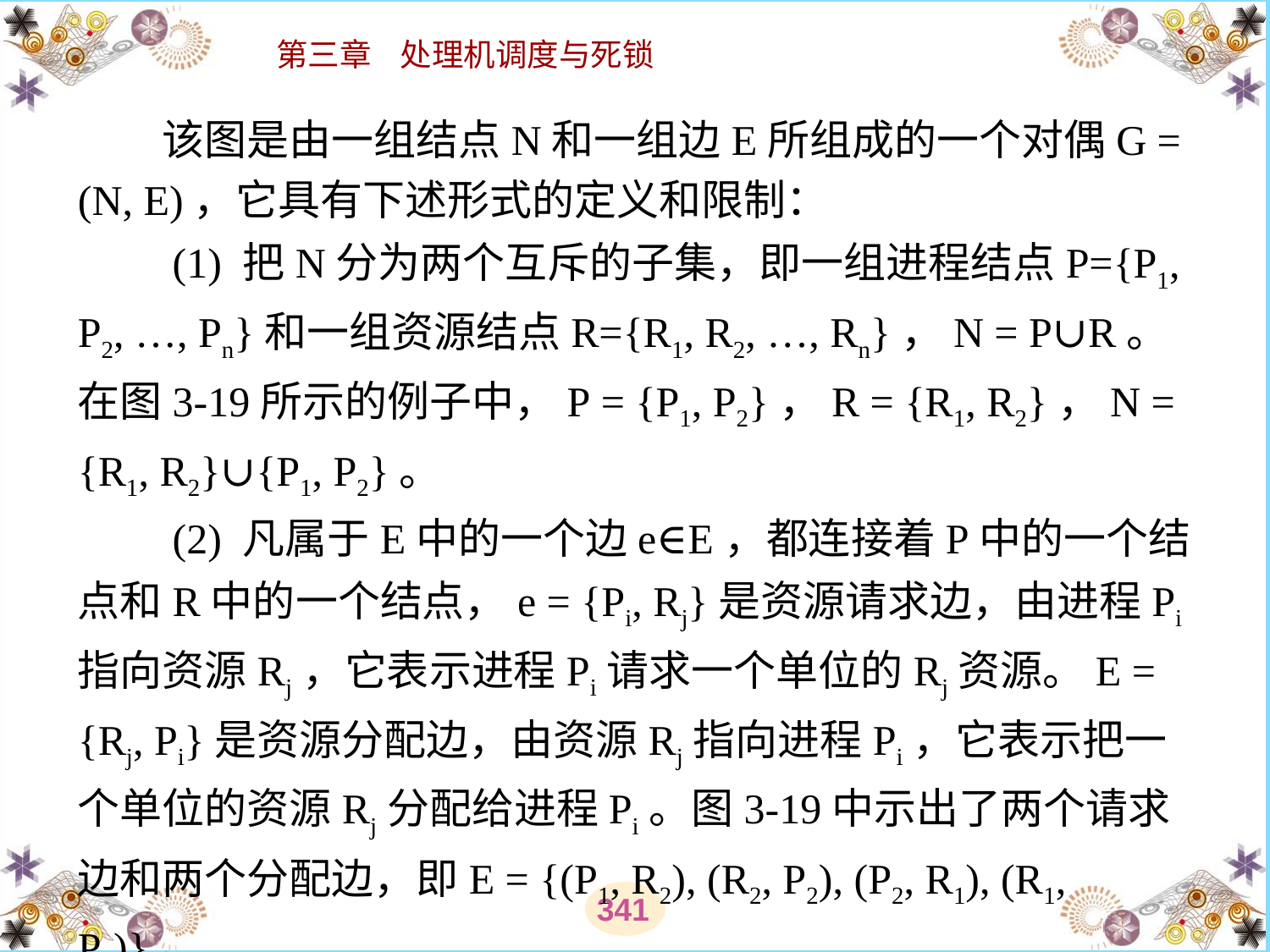

# 该图是由一组结点N和一组边E所组成的一个对偶G = (N, E)，它具有下述形式的定义和限制： 　　(1) 把N分为两个互斥的子集，即一组进程结点P={P1, P2, …, Pn}和一组资源结点R={R1, R2, …, Rn}，N = P∪R。在图3-19所示的例子中，P = {P1, P2}，R = {R1, R2}，N = {R1, R2}∪{P1, P2}。 　　(2) 凡属于E中的一个边e∈E，都连接着P中的一个结点和R中的一个结点，e = {Pi, Rj}是资源请求边，由进程Pi指向资源Rj，它表示进程Pi请求一个单位的Rj资源。E = {Rj, Pi}是资源分配边，由资源Rj指向进程Pi，它表示把一个单位的资源Rj分配给进程Pi。图3-19中示出了两个请求边和两个分配边，即E = {(P1, R2), (R2, P2), (P2, R1), (R1, P1)}。